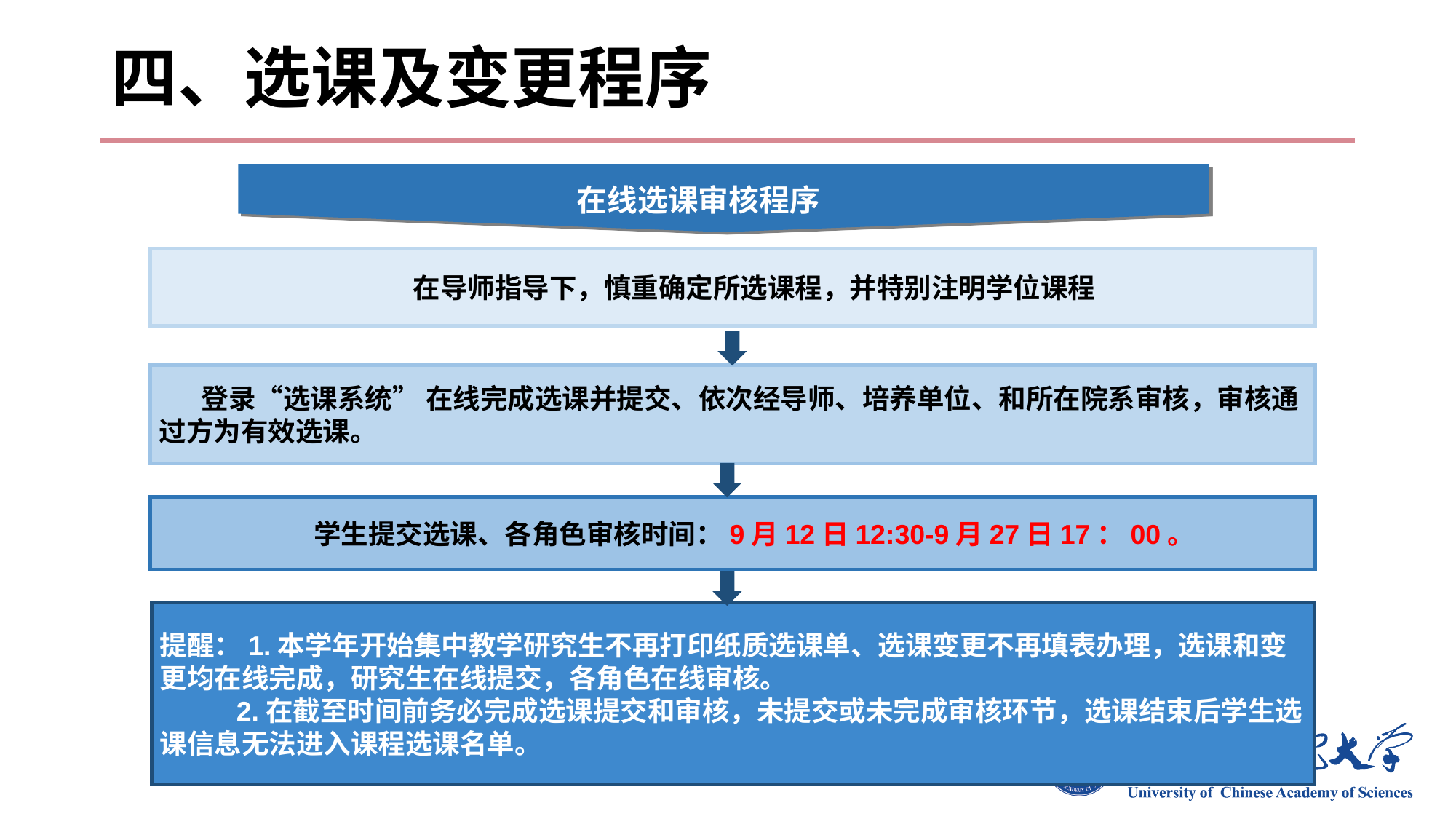

# 四、选课及变更程序
在线选课审核程序
在导师指导下，慎重确定所选课程，并特别注明学位课程

登录“选课系统” 在线完成选课并提交、依次经导师、培养单位、和所在院系审核，审核通过方为有效选课。

学生提交选课、各角色审核时间：9月12日12:30-9月27日17：00。

提醒：1.本学年开始集中教学研究生不再打印纸质选课单、选课变更不再填表办理，选课和变更均在线完成，研究生在线提交，各角色在线审核。
          2.在截至时间前务必完成选课提交和审核，未提交或未完成审核环节，选课结束后学生选课信息无法进入课程选课名单。